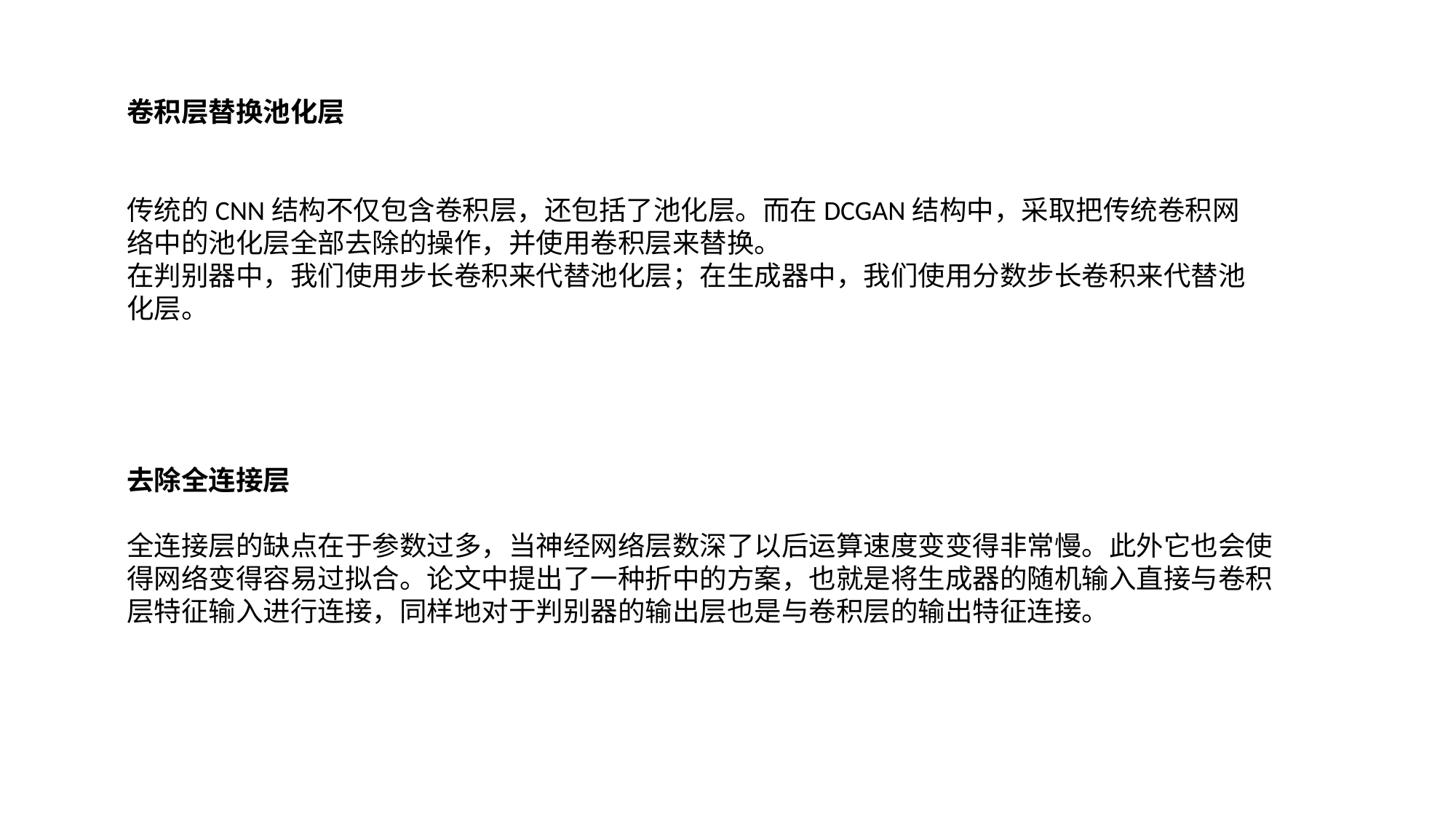

卷积层替换池化层

传统的CNN结构不仅包含卷积层，还包括了池化层。而在DCGAN结构中，采取把传统卷积网络中的池化层全部去除的操作，并使用卷积层来替换。
在判别器中，我们使用步长卷积来代替池化层；在生成器中，我们使用分数步长卷积来代替池化层。

去除全连接层

全连接层的缺点在于参数过多，当神经网络层数深了以后运算速度变变得非常慢。此外它也会使得网络变得容易过拟合。论文中提出了一种折中的方案，也就是将生成器的随机输入直接与卷积层特征输入进行连接，同样地对于判别器的输出层也是与卷积层的输出特征连接。